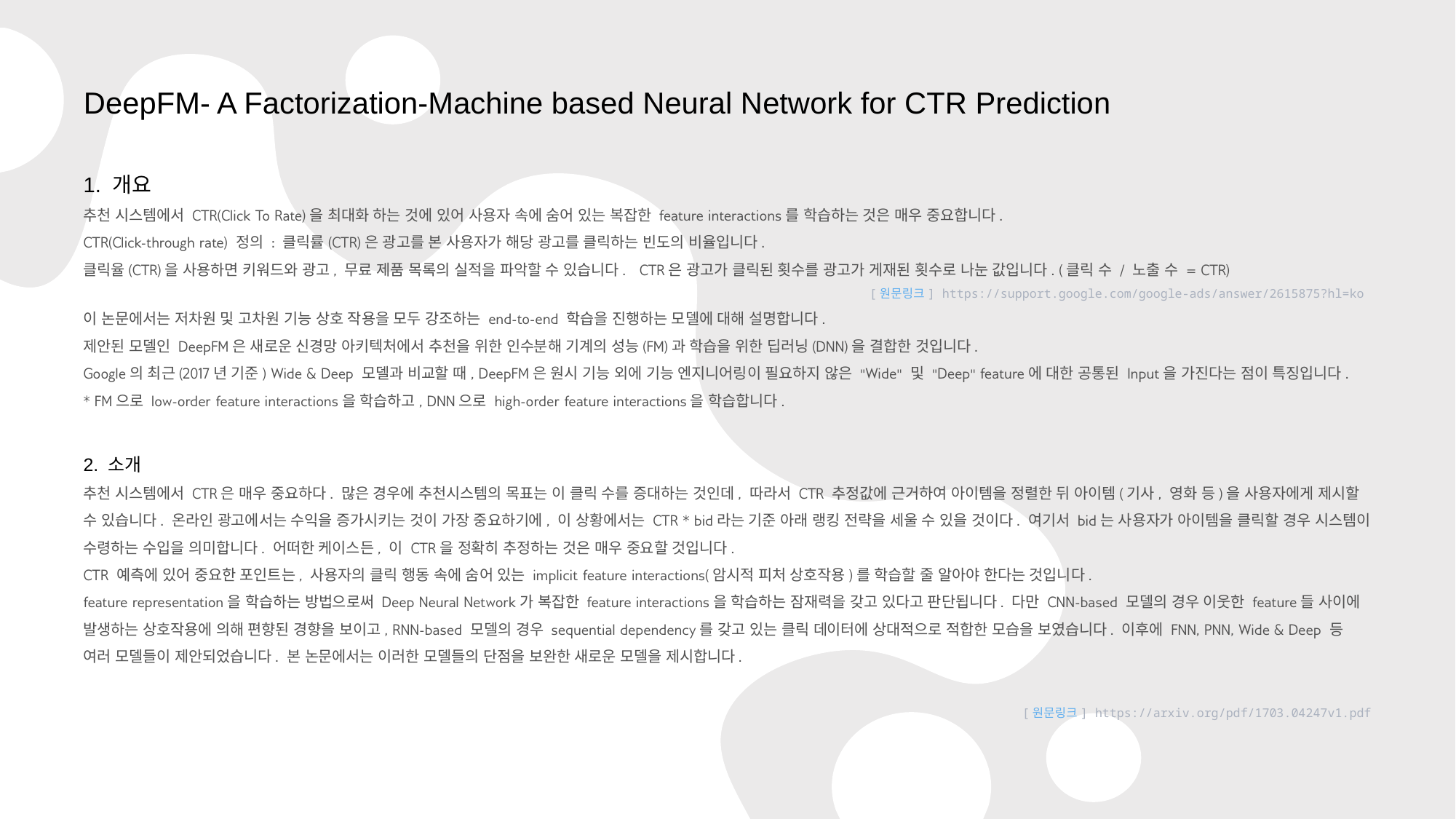

# DeepFM- A Factorization-Machine based Neural Network for CTR Prediction
1. 개요
추천 시스템에서 CTR(Click To Rate)을 최대화 하는 것에 있어 사용자 속에 숨어 있는 복잡한 feature interactions를 학습하는 것은 매우 중요합니다.
CTR(Click-through rate) 정의 : 클릭률(CTR)은 광고를 본 사용자가 해당 광고를 클릭하는 빈도의 비율입니다.
클릭율(CTR)을 사용하면 키워드와 광고, 무료 제품 목록의 실적을 파악할 수 있습니다.   CTR은 광고가 클릭된 횟수를 광고가 게재된 횟수로 나눈 값입니다. (클릭 수 / 노출 수 = CTR)
[원문링크] https://support.google.com/google-ads/answer/2615875?hl=ko
이 논문에서는 저차원 및 고차원 기능 상호 작용을 모두 강조하는 end-to-end 학습을 진행하는 모델에 대해 설명합니다.
제안된 모델인 DeepFM은 새로운 신경망 아키텍처에서 추천을 위한 인수분해 기계의 성능(FM)과 학습을 위한 딥러닝(DNN)을 결합한 것입니다.
Google의 최근(2017년 기준) Wide & Deep 모델과 비교할 때, DeepFM은 원시 기능 외에 기능 엔지니어링이 필요하지 않은 "Wide" 및 "Deep" feature에 대한 공통된 Input을 가진다는 점이 특징입니다.
* FM으로 low-order feature interactions을 학습하고, DNN으로 high-order feature interactions을 학습합니다.

2. 소개
추천 시스템에서 CTR은 매우 중요하다. 많은 경우에 추천시스템의 목표는 이 클릭 수를 증대하는 것인데, 따라서 CTR 추정값에 근거하여 아이템을 정렬한 뒤 아이템(기사, 영화 등)을 사용자에게 제시할 수 있습니다. 온라인 광고에서는 수익을 증가시키는 것이 가장 중요하기에, 이 상황에서는 CTR * bid라는 기준 아래 랭킹 전략을 세울 수 있을 것이다. 여기서 bid는 사용자가 아이템을 클릭할 경우 시스템이 수령하는 수입을 의미합니다. 어떠한 케이스든, 이 CTR을 정확히 추정하는 것은 매우 중요할 것입니다.
CTR 예측에 있어 중요한 포인트는, 사용자의 클릭 행동 속에 숨어 있는 implicit feature interactions(암시적 피처 상호작용)를 학습할 줄 알아야 한다는 것입니다.
feature representation을 학습하는 방법으로써 Deep Neural Network가 복잡한 feature interactions을 학습하는 잠재력을 갖고 있다고 판단됩니다. 다만 CNN-based 모델의 경우 이웃한 feature들 사이에 발생하는 상호작용에 의해 편향된 경향을 보이고, RNN-based 모델의 경우 sequential dependency를 갖고 있는 클릭 데이터에 상대적으로 적합한 모습을 보였습니다. 이후에 FNN, PNN, Wide & Deep 등 여러 모델들이 제안되었습니다. 본 논문에서는 이러한 모델들의 단점을 보완한 새로운 모델을 제시합니다.

[원문링크] https://arxiv.org/pdf/1703.04247v1.pdf